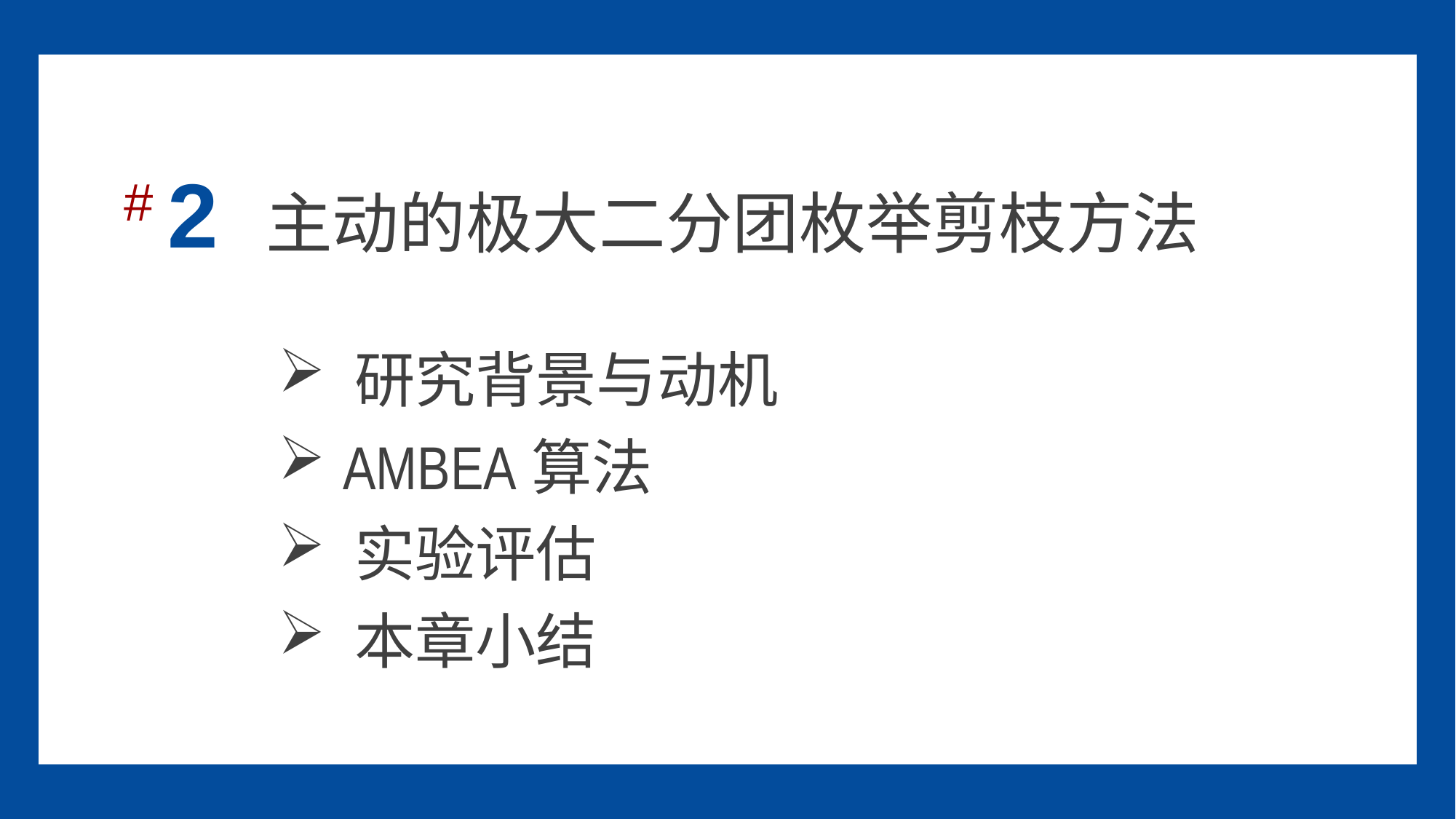

# 2 主动的极大二分团枚举剪枝方法
 研究背景与动机
 AMBEA算法
 实验评估
 本章小结